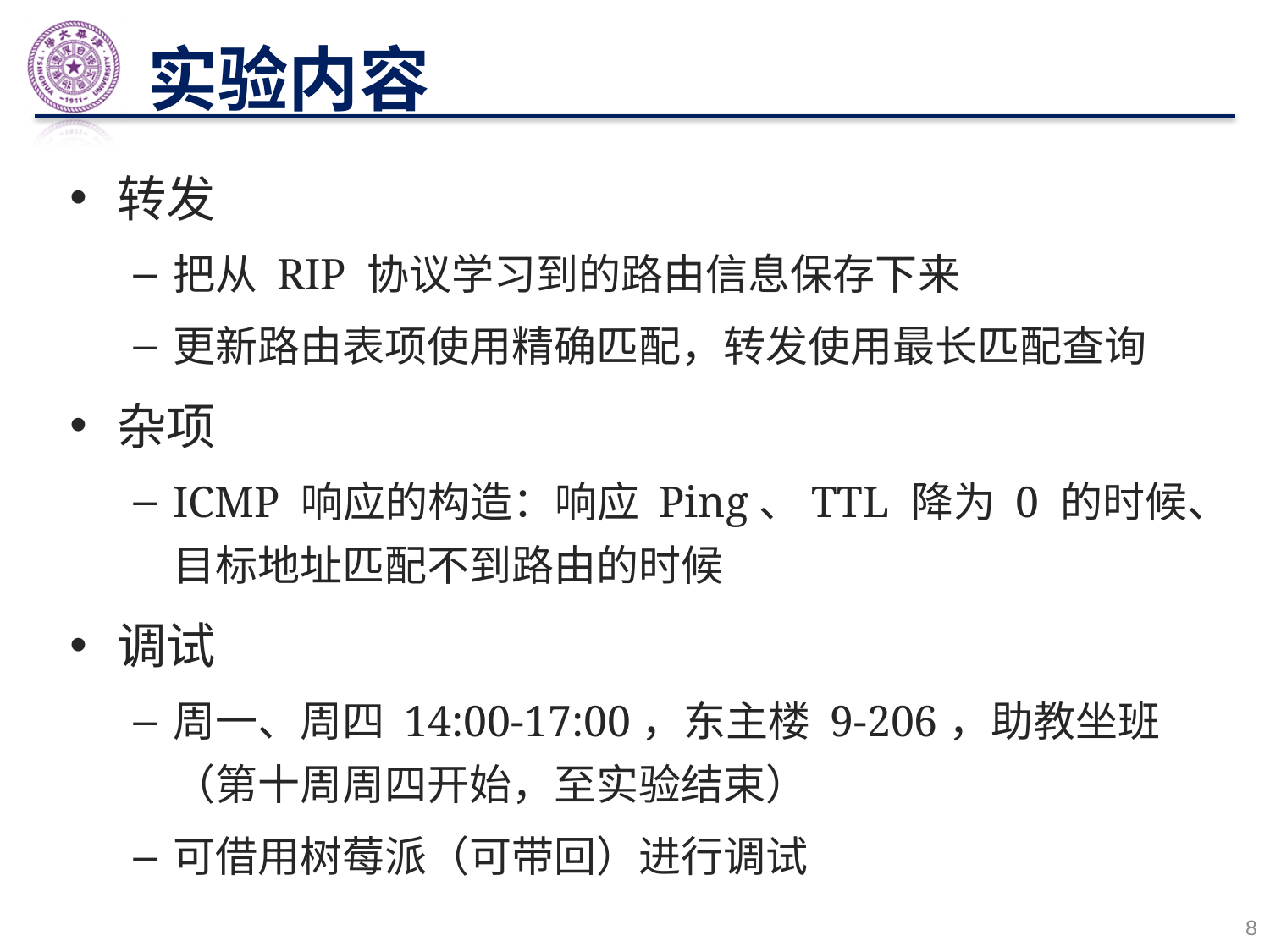

# 实验内容
转发
把从 RIP 协议学习到的路由信息保存下来
更新路由表项使用精确匹配，转发使用最长匹配查询
杂项
ICMP 响应的构造：响应 Ping、TTL 降为 0 的时候、目标地址匹配不到路由的时候
调试
周一、周四 14:00-17:00，东主楼 9-206，助教坐班（第十周周四开始，至实验结束）
可借用树莓派（可带回）进行调试
8